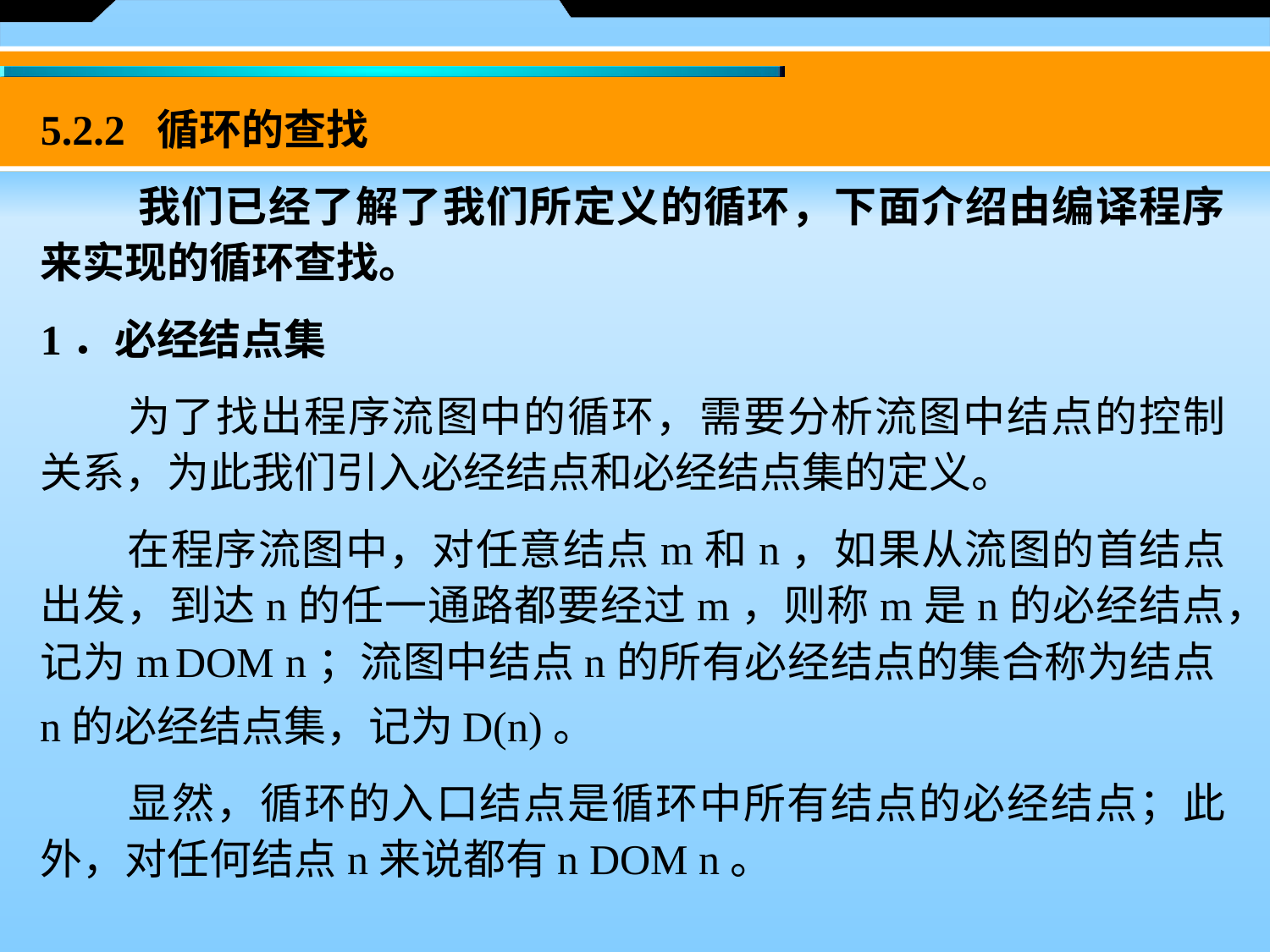

5.2.2  循环的查找
        我们已经了解了我们所定义的循环，下面介绍由编译程序来实现的循环查找。
1．必经结点集
　　为了找出程序流图中的循环，需要分析流图中结点的控制关系，为此我们引入必经结点和必经结点集的定义。
　　在程序流图中，对任意结点m和n，如果从流图的首结点出发，到达n的任一通路都要经过m，则称m是n的必经结点，记为m DOM n；流图中结点n的所有必经结点的集合称为结点n的必经结点集，记为D(n)。
　　显然，循环的入口结点是循环中所有结点的必经结点；此外，对任何结点n来说都有n DOM n。